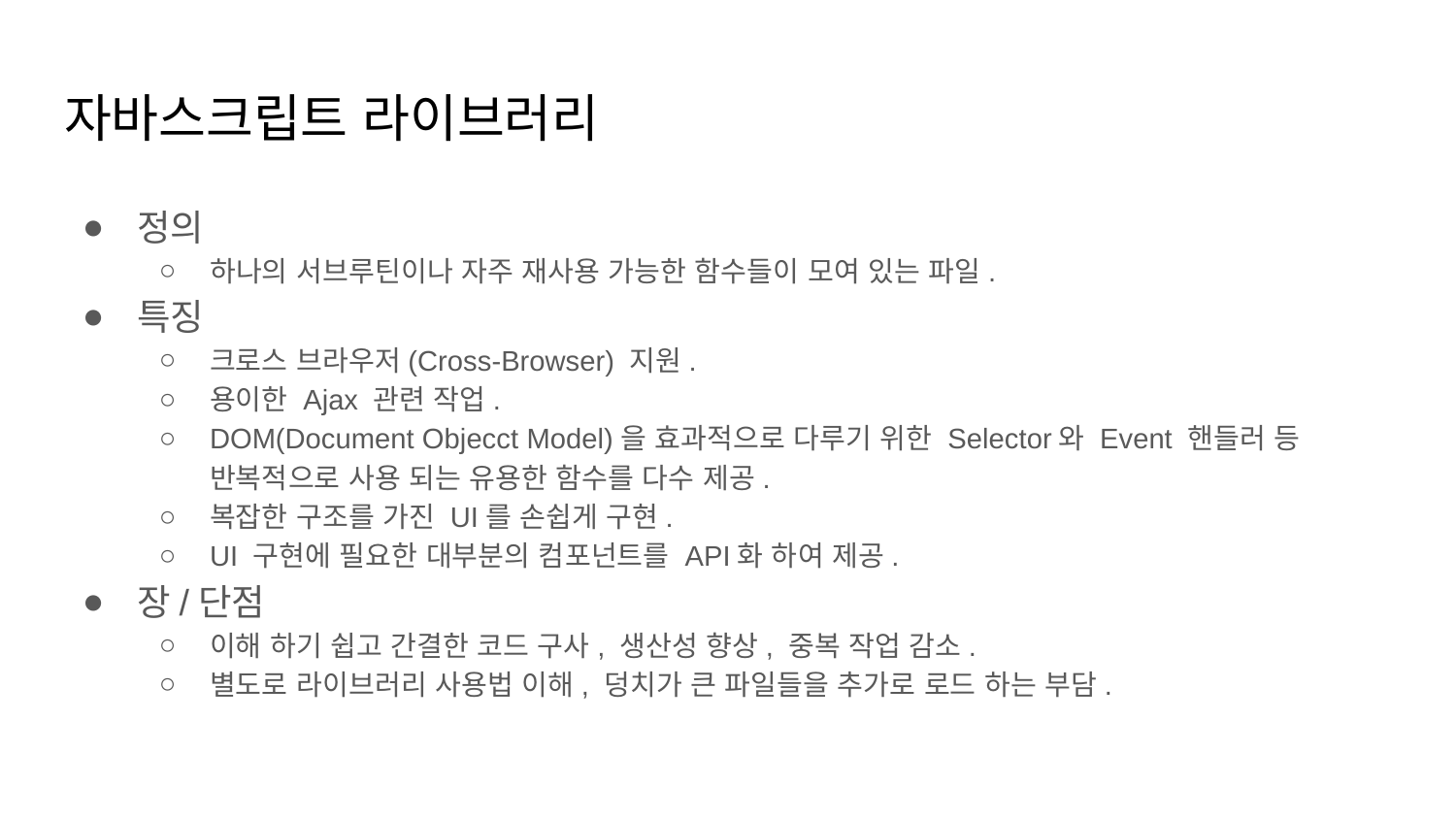

# 자바스크립트 라이브러리
정의
하나의 서브루틴이나 자주 재사용 가능한 함수들이 모여 있는 파일.
특징
크로스 브라우저(Cross-Browser) 지원.
용이한 Ajax 관련 작업.
DOM(Document Objecct Model)을 효과적으로 다루기 위한 Selector와 Event 핸들러 등 반복적으로 사용 되는 유용한 함수를 다수 제공.
복잡한 구조를 가진 UI를 손쉽게 구현.
UI 구현에 필요한 대부분의 컴포넌트를 API화 하여 제공.
장/단점
이해 하기 쉽고 간결한 코드 구사, 생산성 향상, 중복 작업 감소.
별도로 라이브러리 사용법 이해, 덩치가 큰 파일들을 추가로 로드 하는 부담.